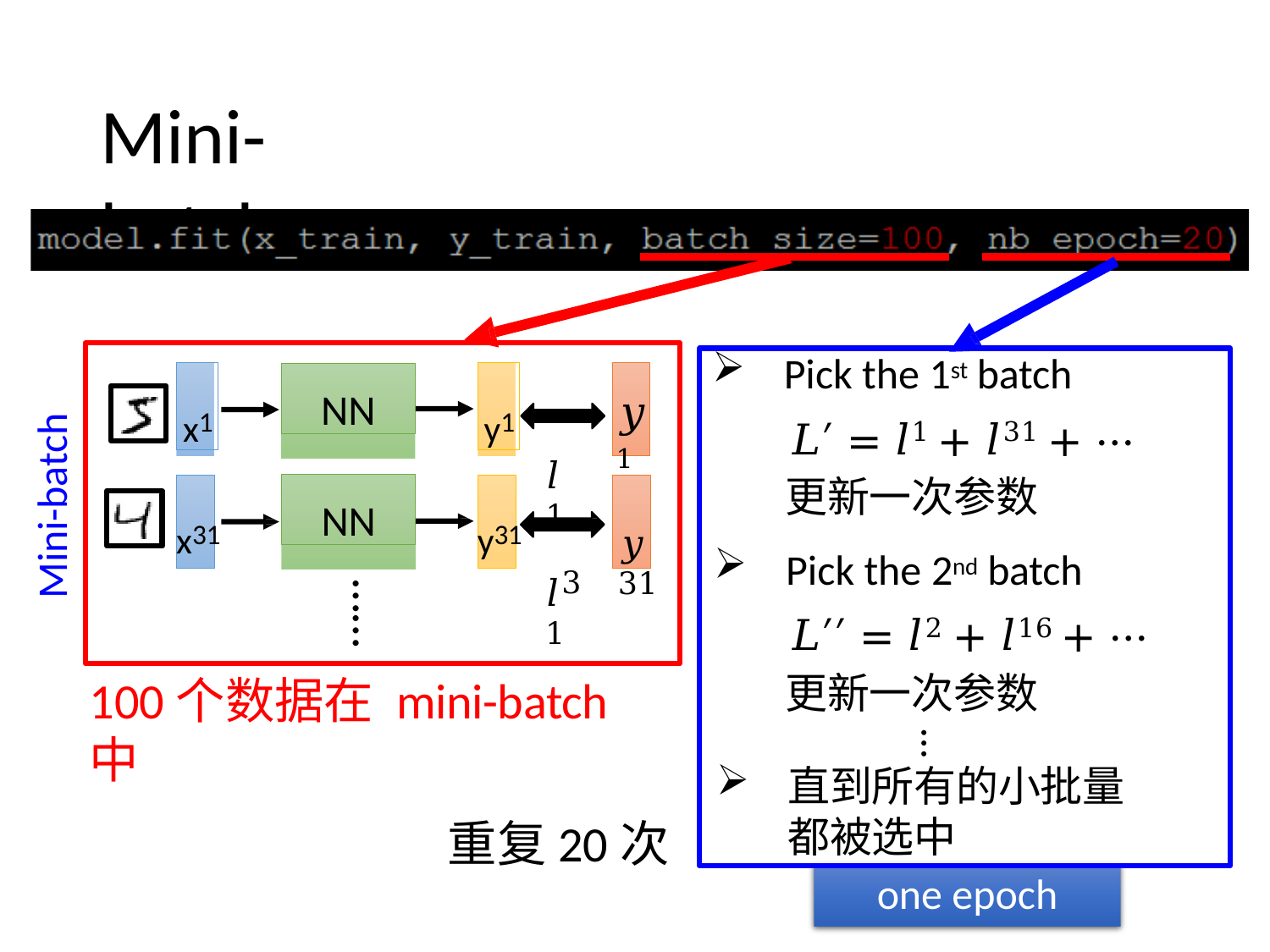

# Mini-batch

Pick the 1st batch
𝐿′ = 𝑙1 + 𝑙31 + ⋯
更新一次参数
Pick the 2nd batch
𝐿′′ = 𝑙2 + 𝑙16 + ⋯
更新一次参数

x1

y1

NN
𝑦 1

Mini-batch
𝑙1

NN

𝑦 31
x31
y31

𝑙31
……
100个数据在 mini-batch 中
…
直到所有的小批量都被选中
       重复20次

one epoch